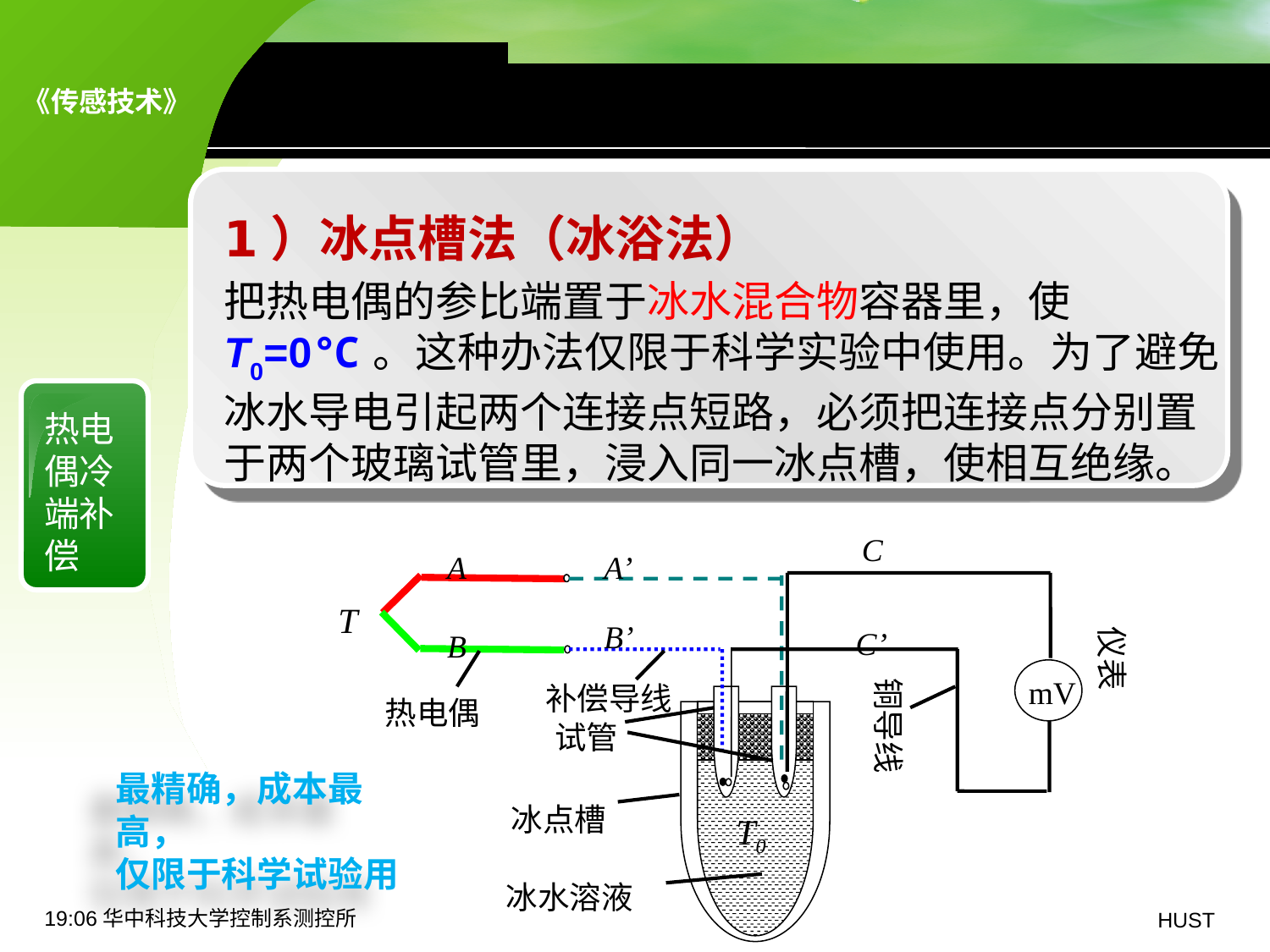

8.1  热电偶传感器——冷端补偿

1）冰点槽法（冰浴法）
把热电偶的参比端置于冰水混合物容器里，使T0=0℃。这种办法仅限于科学实验中使用。为了避免冰水导电引起两个连接点短路，必须把连接点分别置于两个玻璃试管里，浸入同一冰点槽，使相互绝缘。

热电偶冷端补偿
C

A

A’

T
B’

C’

B

仪表

mV

补偿导线
铜导线

热电偶

试管

冰点槽

T0

冰水溶液

最精确，成本最高，
仅限于科学试验用
19:06华中科技大学控制系测控所
HUST